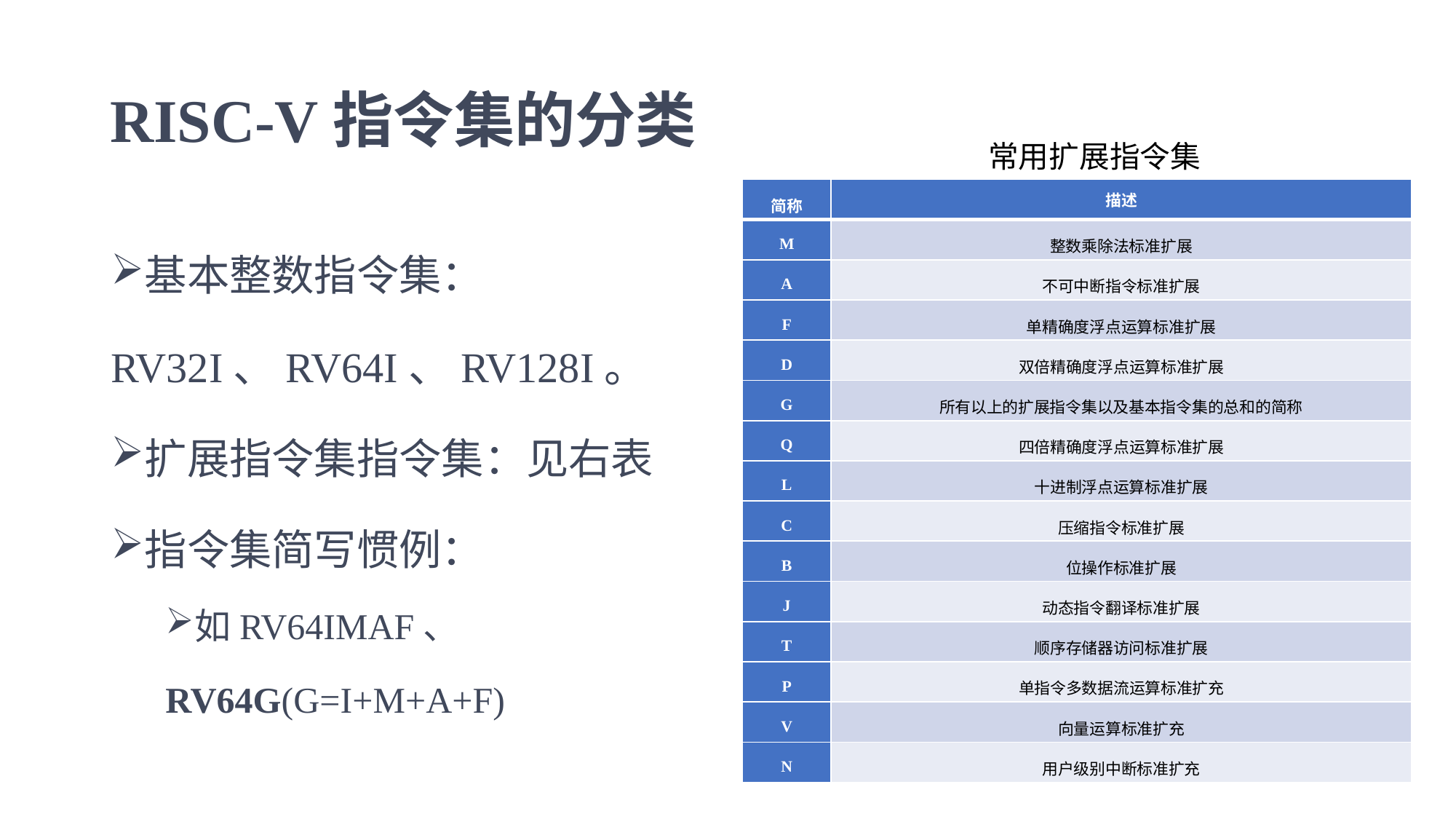

# RISC-V指令集的分类
常用扩展指令集
| 简称 | 描述 |
| --- | --- |
| M | 整数乘除法标准扩展 |
| A | 不可中断指令标准扩展 |
| F | 单精确度浮点运算标准扩展 |
| D | 双倍精确度浮点运算标准扩展 |
| G | 所有以上的扩展指令集以及基本指令集的总和的简称 |
| Q | 四倍精确度浮点运算标准扩展 |
| L | 十进制浮点运算标准扩展 |
| C | 压缩指令标准扩展 |
| B | 位操作标准扩展 |
| J | 动态指令翻译标准扩展 |
| T | 顺序存储器访问标准扩展 |
| P | 单指令多数据流运算标准扩充 |
| V | 向量运算标准扩充 |
| N | 用户级别中断标准扩充 |
基本整数指令集：
RV32I、RV64I、RV128I。
扩展指令集指令集：见右表
指令集简写惯例：
如RV64IMAF、
RV64G(G=I+M+A+F)